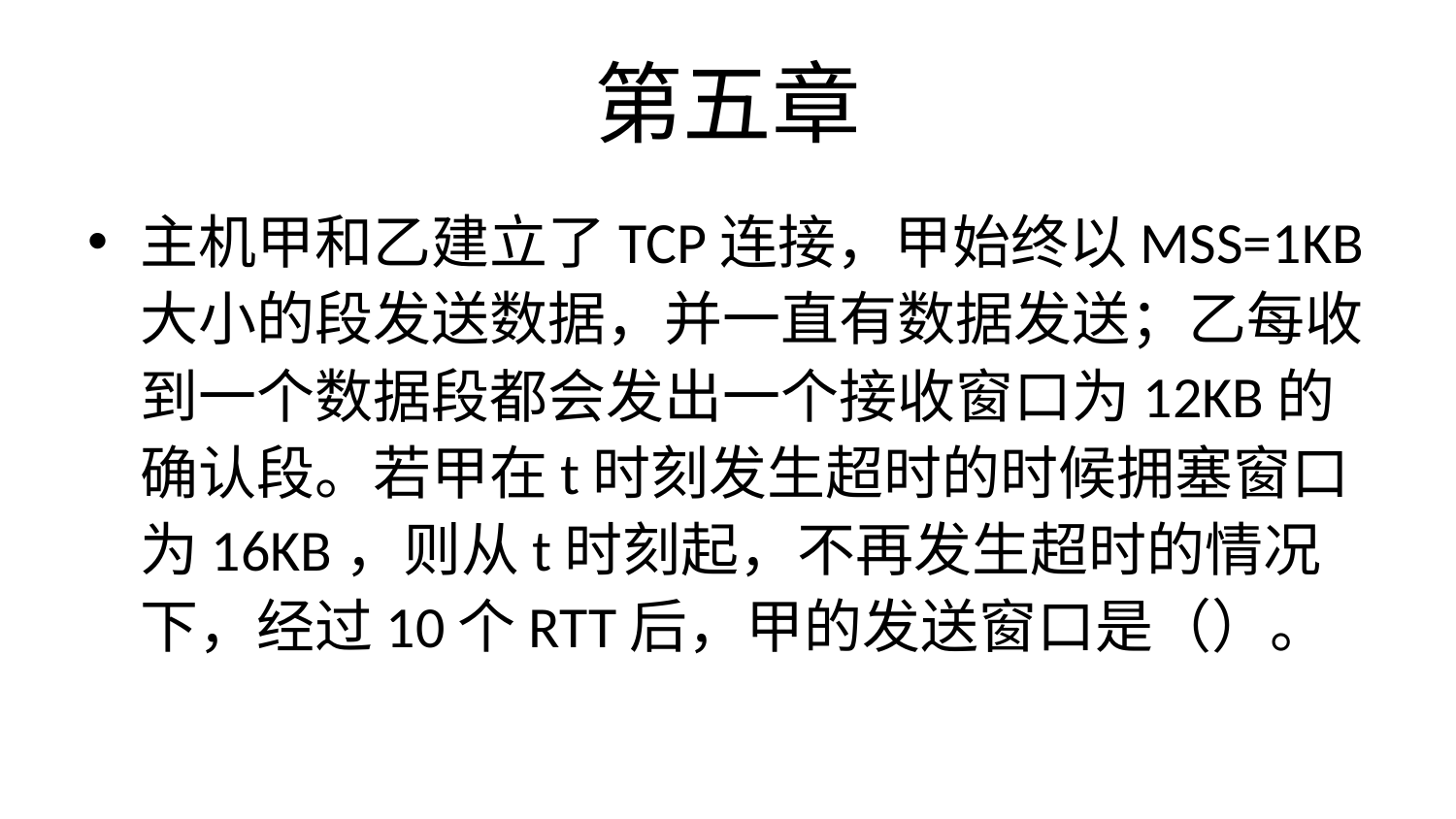

# 第五章
主机甲和乙建立了TCP连接，甲始终以MSS=1KB大小的段发送数据，并一直有数据发送；乙每收到一个数据段都会发出一个接收窗口为12KB的确认段。若甲在t时刻发生超时的时候拥塞窗口为16KB，则从t时刻起，不再发生超时的情况下，经过10个RTT后，甲的发送窗口是（）。